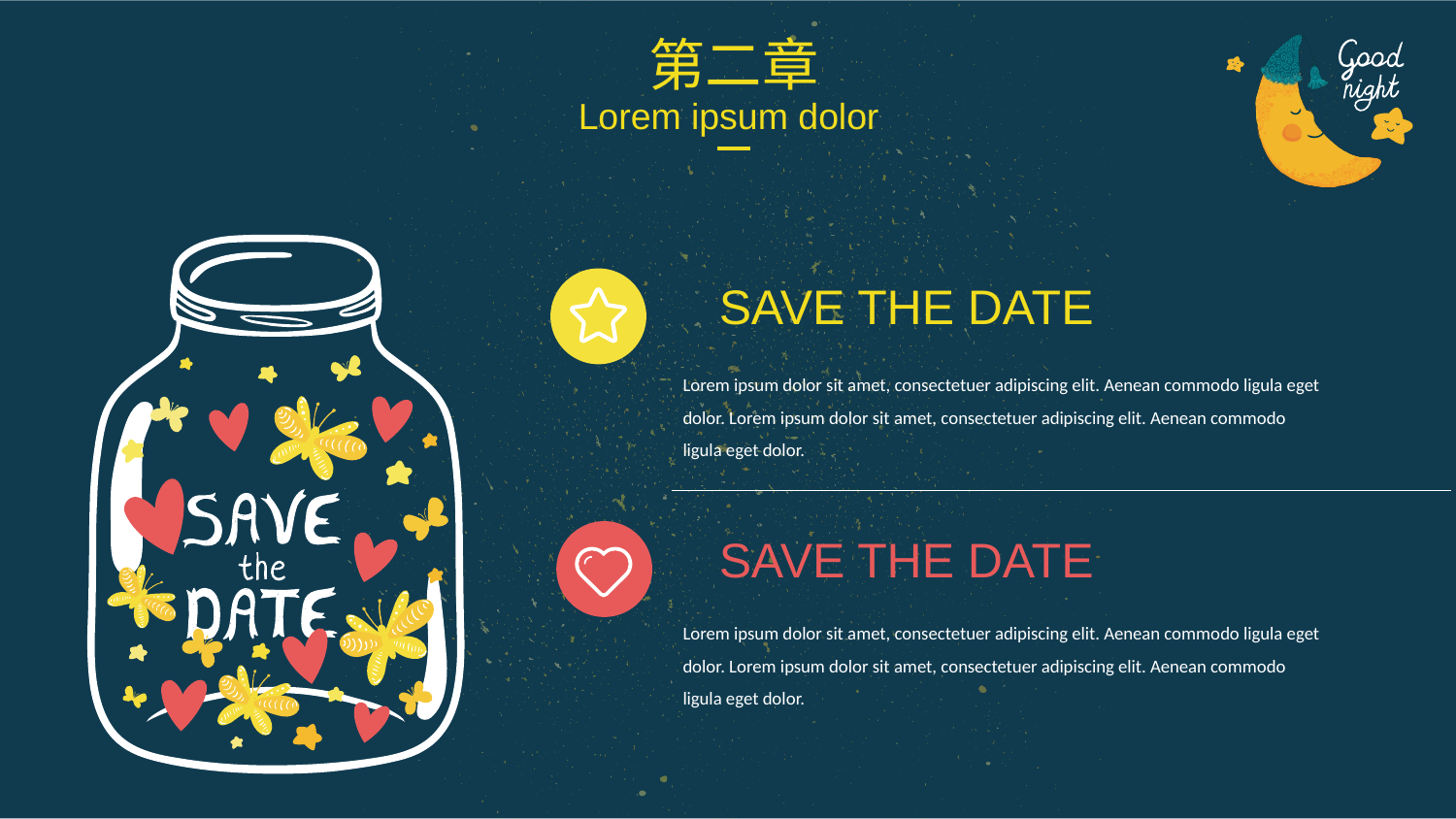

第二章
Lorem ipsum dolor

SAVE THE DATE

Lorem ipsum dolor sit amet, consectetuer adipiscing elit. Aenean commodo ligula eget dolor. Lorem ipsum dolor sit amet, consectetuer adipiscing elit. Aenean commodo ligula eget dolor.

SAVE THE DATE

Lorem ipsum dolor sit amet, consectetuer adipiscing elit. Aenean commodo ligula eget dolor. Lorem ipsum dolor sit amet, consectetuer adipiscing elit. Aenean commodo ligula eget dolor.